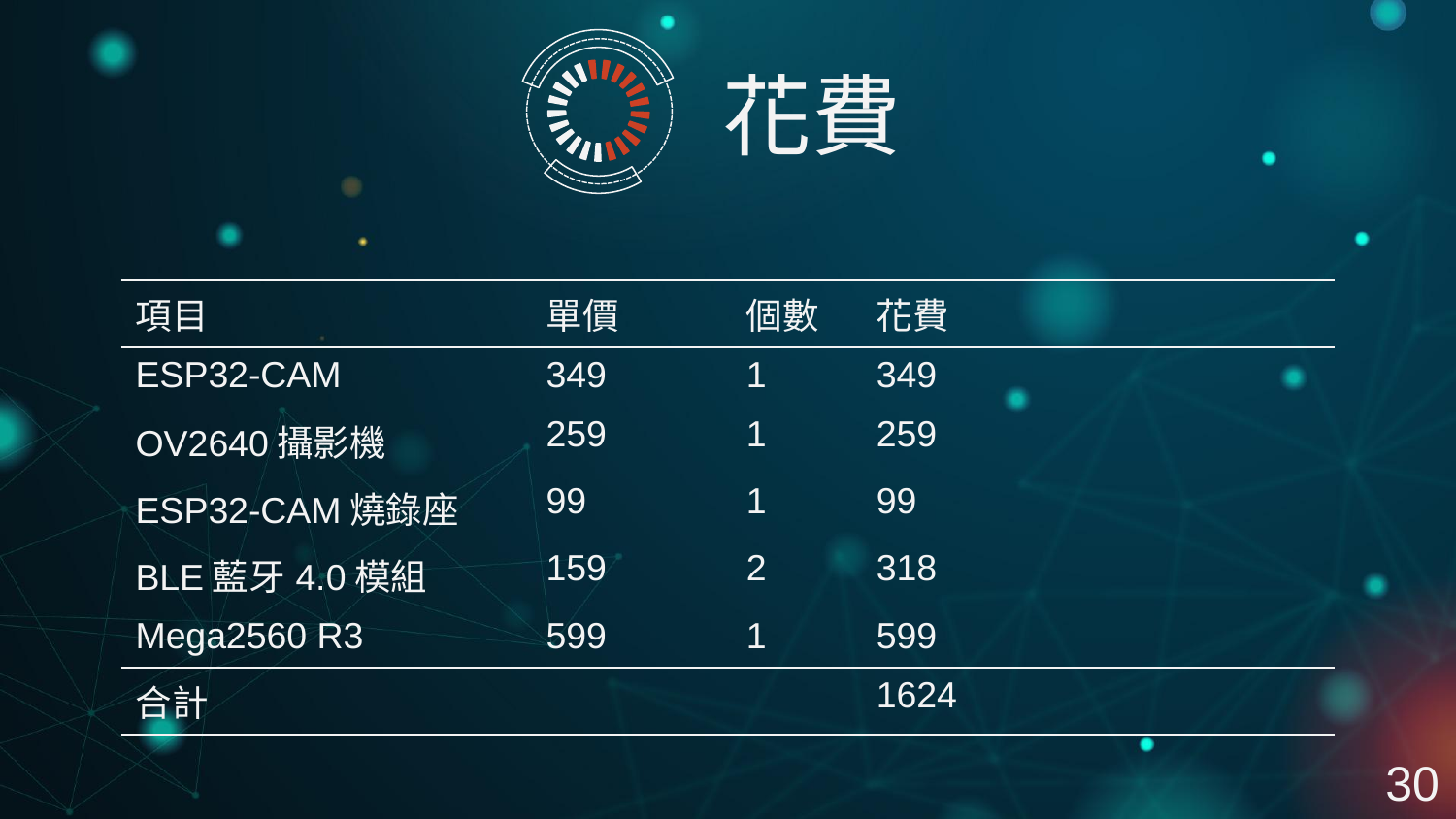

花費

| 項目 | 單價 | 個數 | 花費 |
| --- | --- | --- | --- |
| ESP32-CAM | 349 | 1 | 349 |
| OV2640攝影機 | 259 | 1 | 259 |
| ESP32-CAM燒錄座 | 99 | 1 | 99 |
| BLE藍牙4.0模組 | 159 | 2 | 318 |
| Mega2560 R3 | 599 | 1 | 599 |
| 合計 |  |  | 1624 |